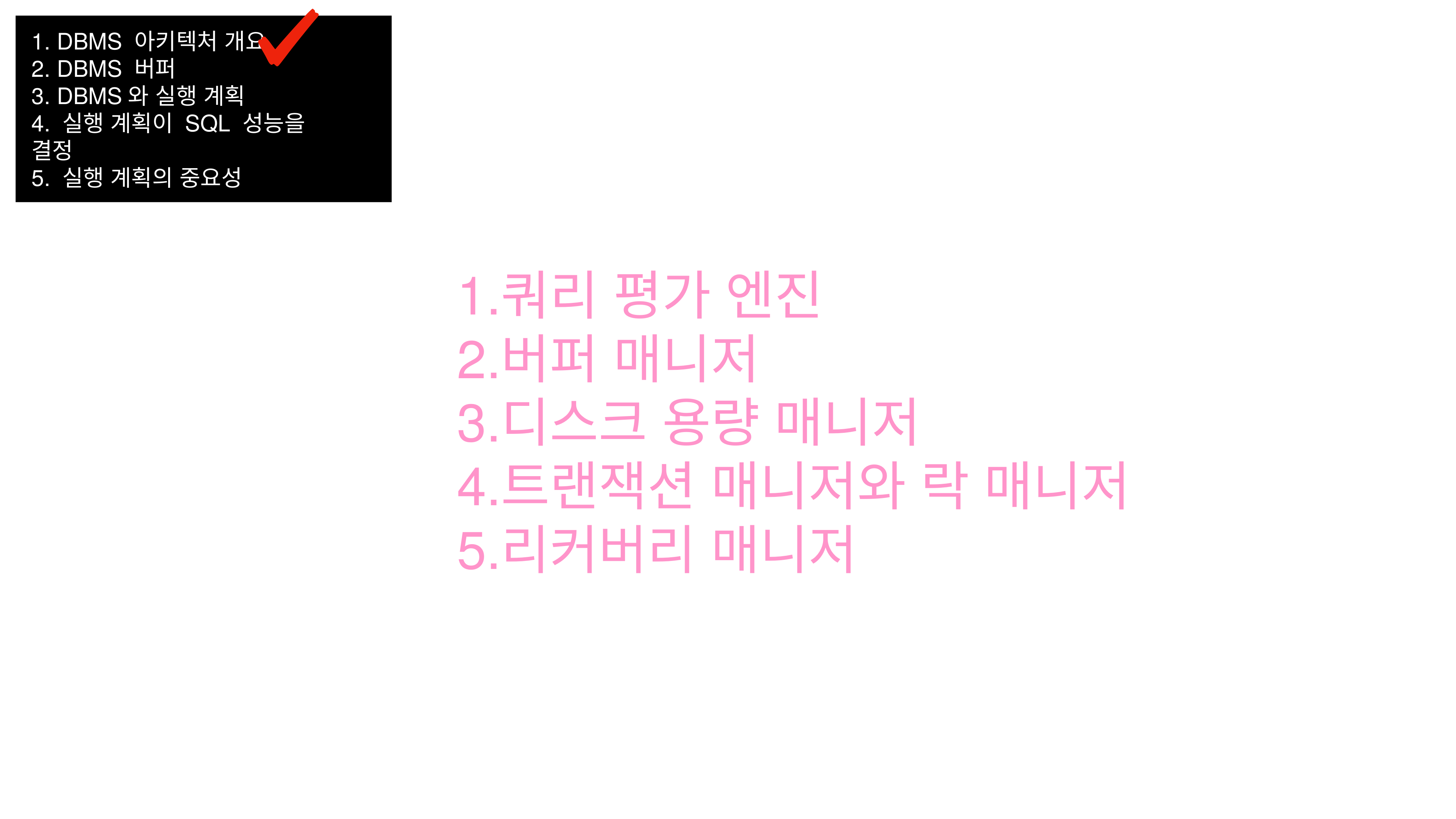

1. DBMS 아키텍처 개요
2. DBMS 버퍼
3. DBMS와 실행 계획
4. 실행 계획이 SQL 성능을 결정
5. 실행 계획의 중요성
쿼리 평가 엔진
버퍼 매니저
디스크 용량 매니저
트랜잭션 매니저와 락 매니저
리커버리 매니저